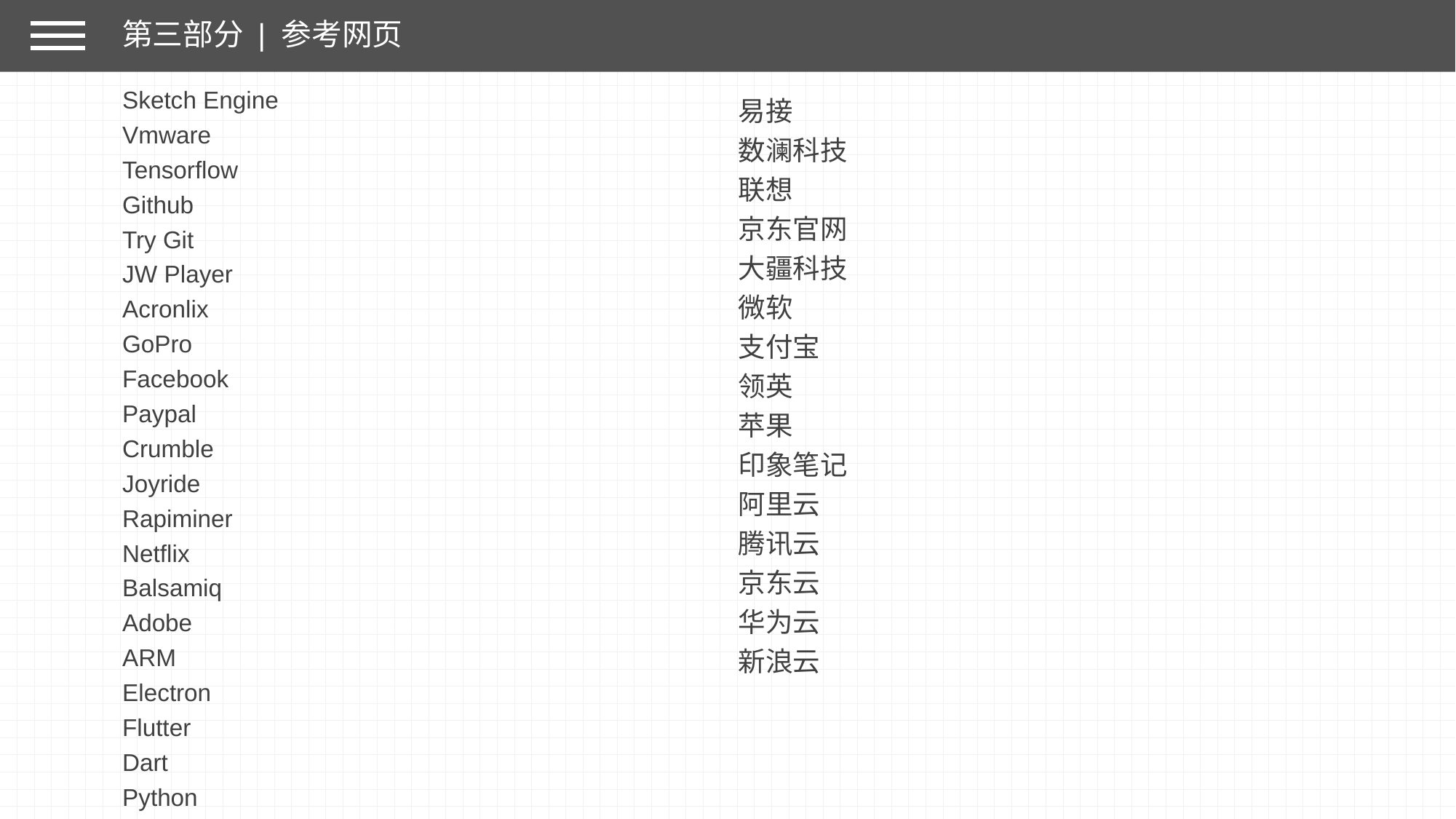

第三部分 | 参考网页
Sketch Engine
Vmware
Tensorflow
Github
Try Git
JW Player
Acronlix
GoPro
Facebook
Paypal
Crumble
Joyride
Rapiminer
Netflix
Balsamiq
Adobe
ARM
Electron
Flutter
Dart
Python

易接
数澜科技
联想
京东官网
大疆科技
微软
支付宝
领英
苹果
印象笔记
阿里云
腾讯云
京东云
华为云
新浪云